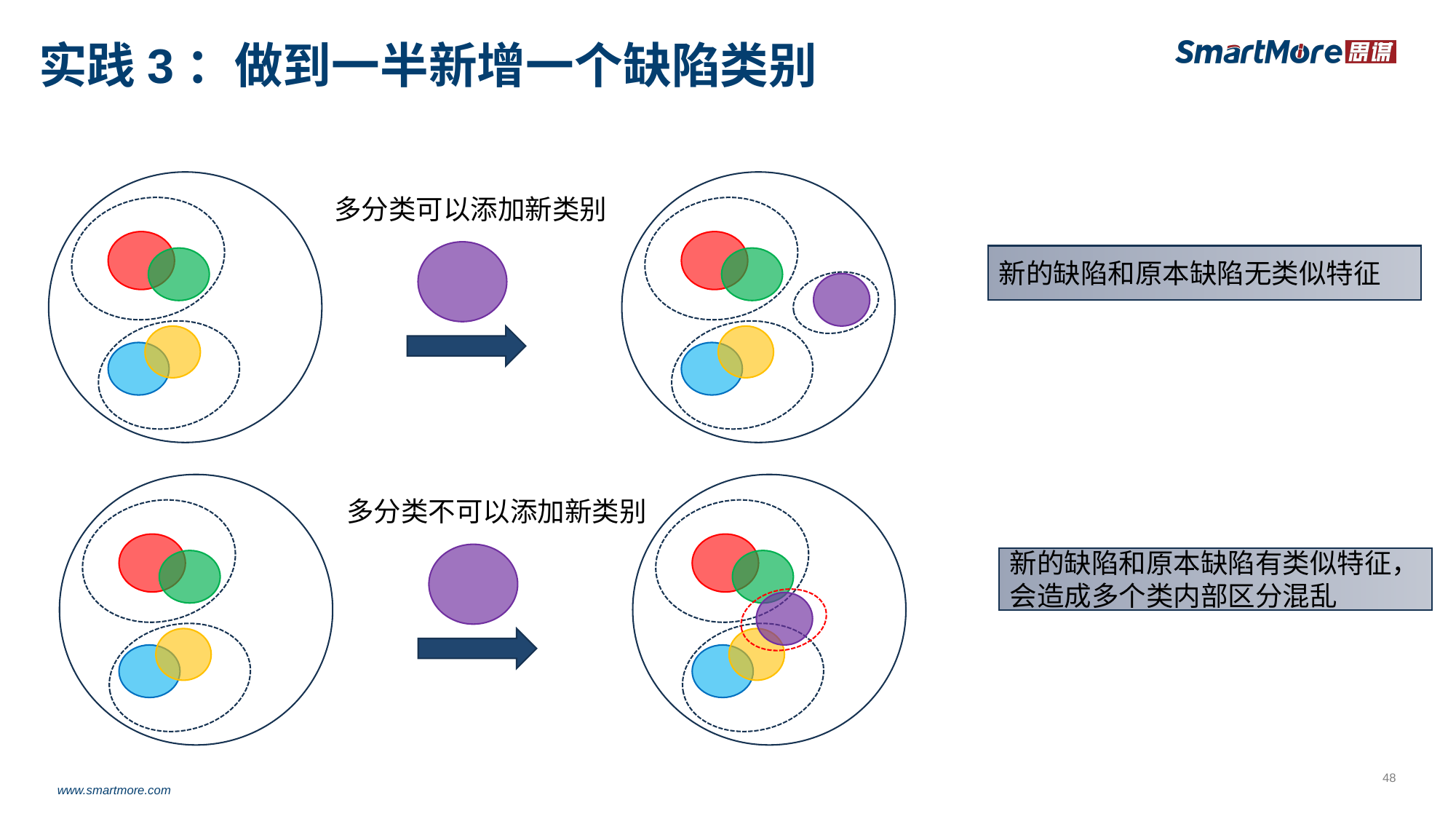

# 实践3：做到一半新增一个缺陷类别

多分类可以添加新类别

新的缺陷和原本缺陷无类似特征

多分类不可以添加新类别

新的缺陷和原本缺陷有类似特征，
会造成多个类内部区分混乱